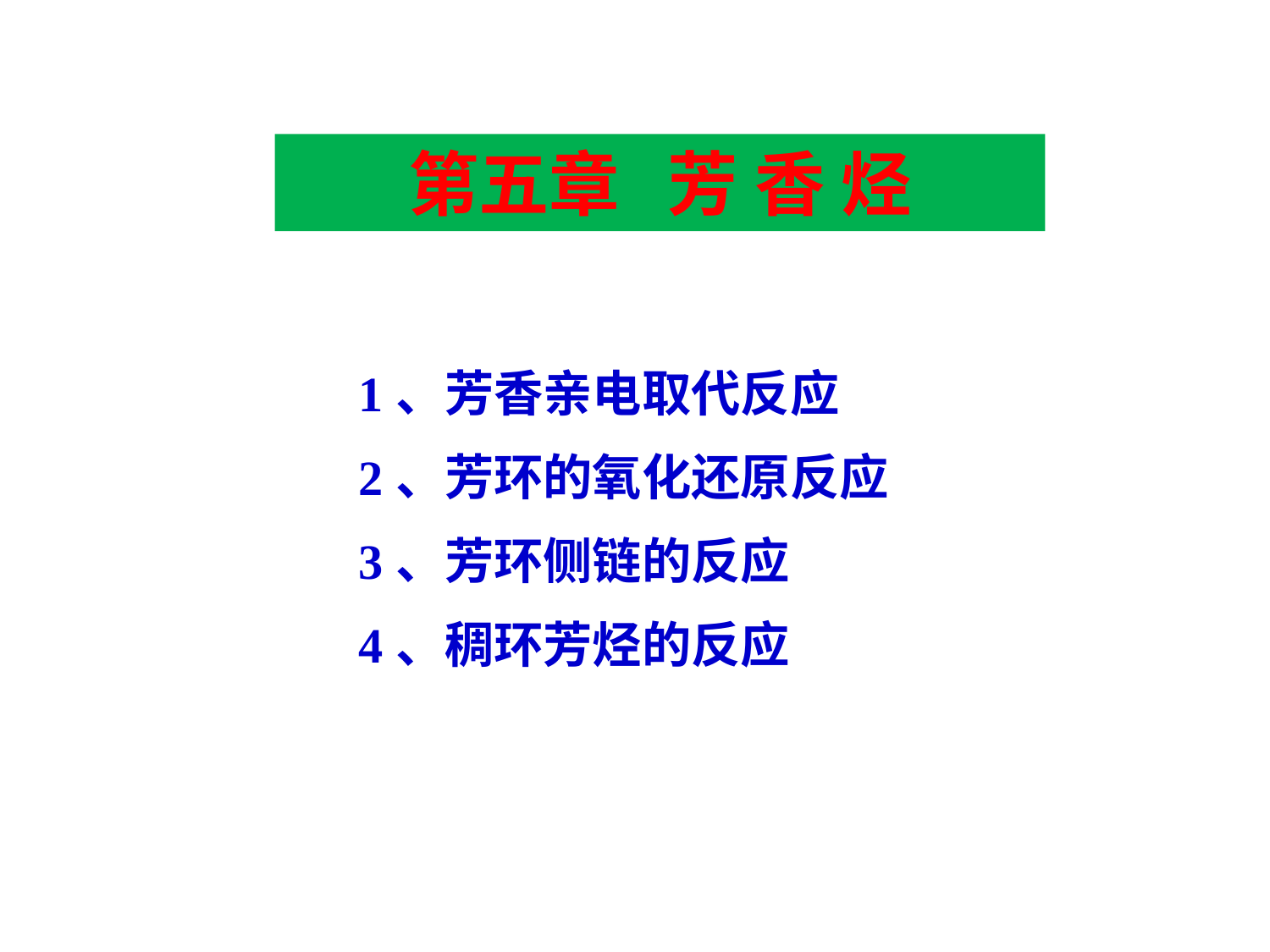

第五章   芳 香 烃
1、芳香亲电取代反应
2、芳环的氧化还原反应
3、芳环侧链的反应
4、稠环芳烃的反应